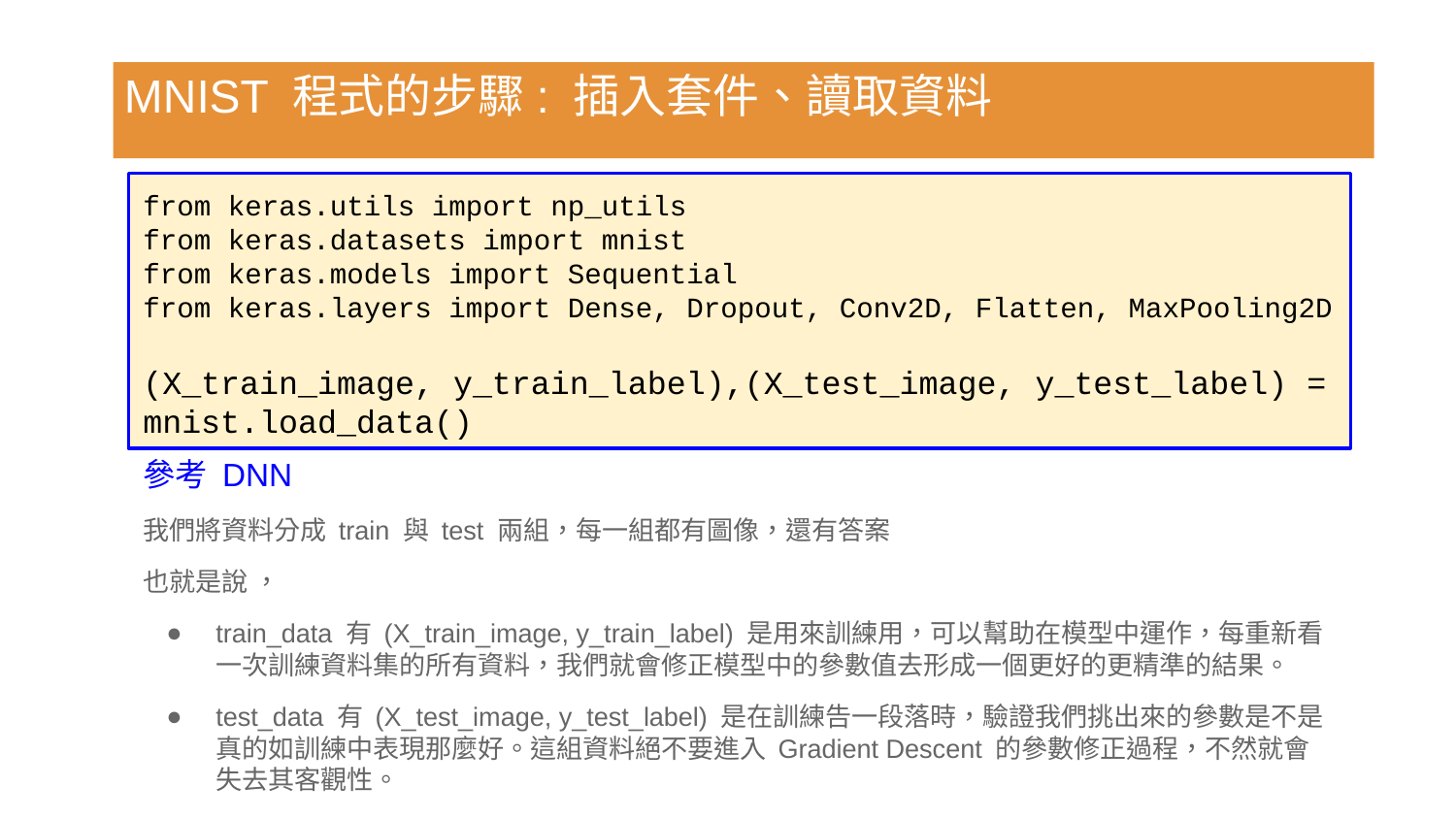

MNIST 程式的步驟: 插入套件、讀取資料
from keras.utils import np_utils
from keras.datasets import mnist
from keras.models import Sequential
from keras.layers import Dense, Dropout, Conv2D, Flatten, MaxPooling2D

(X_train_image, y_train_label),(X_test_image, y_test_label) = mnist.load_data()

參考 DNN
我們將資料分成 train 與 test 兩組，每一組都有圖像，還有答案
也就是說 ，
train_data 有 (X_train_image, y_train_label) 是用來訓練用，可以幫助在模型中運作，每重新看一次訓練資料集的所有資料，我們就會修正模型中的參數值去形成一個更好的更精準的結果。
test_data 有 (X_test_image, y_test_label) 是在訓練告一段落時，驗證我們挑出來的參數是不是真的如訓練中表現那麼好。這組資料絕不要進入 Gradient Descent 的參數修正過程，不然就會失去其客觀性。